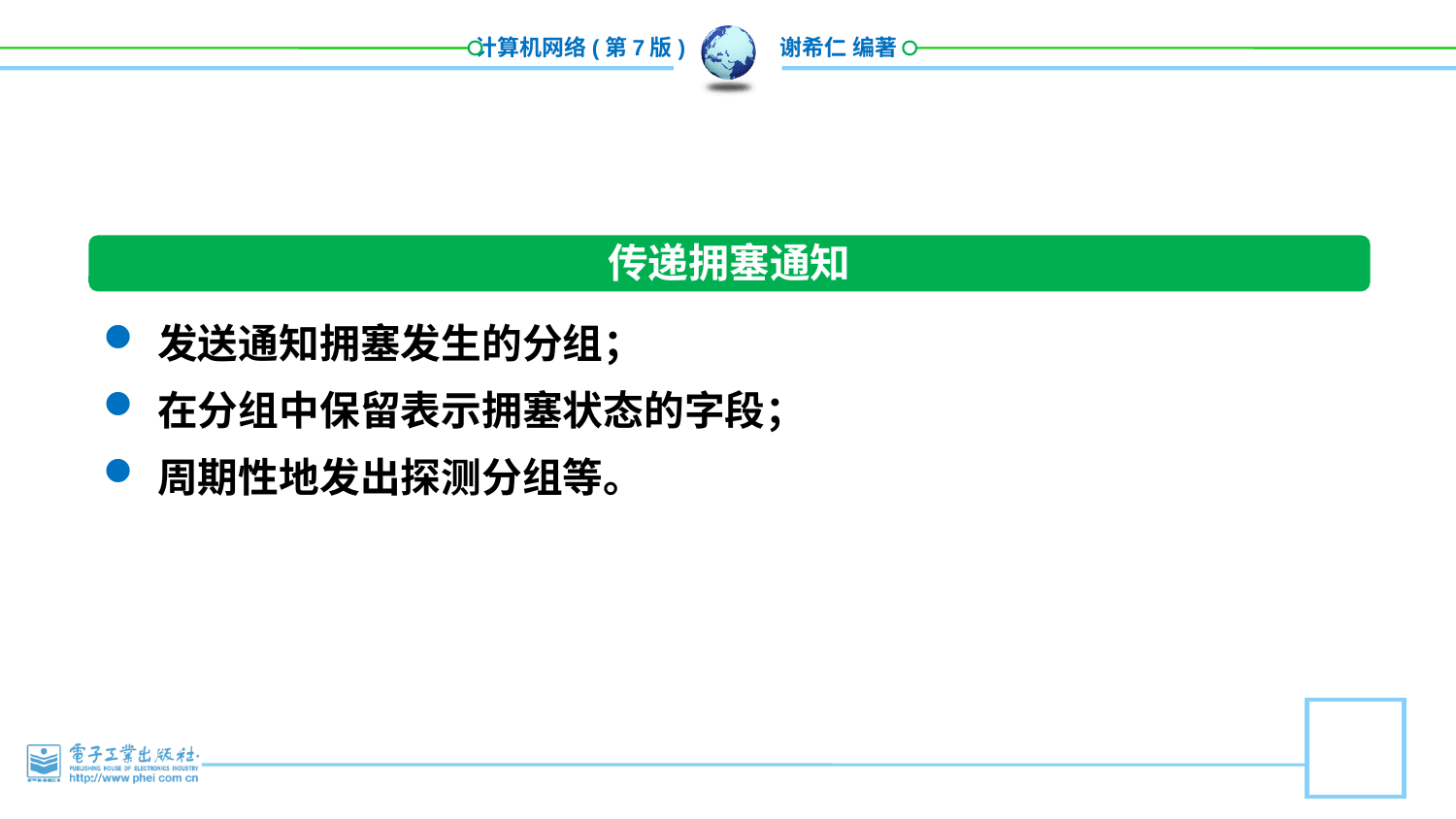

传递拥塞通知

发送通知拥塞发生的分组；
在分组中保留表示拥塞状态的字段；
周期性地发出探测分组等。